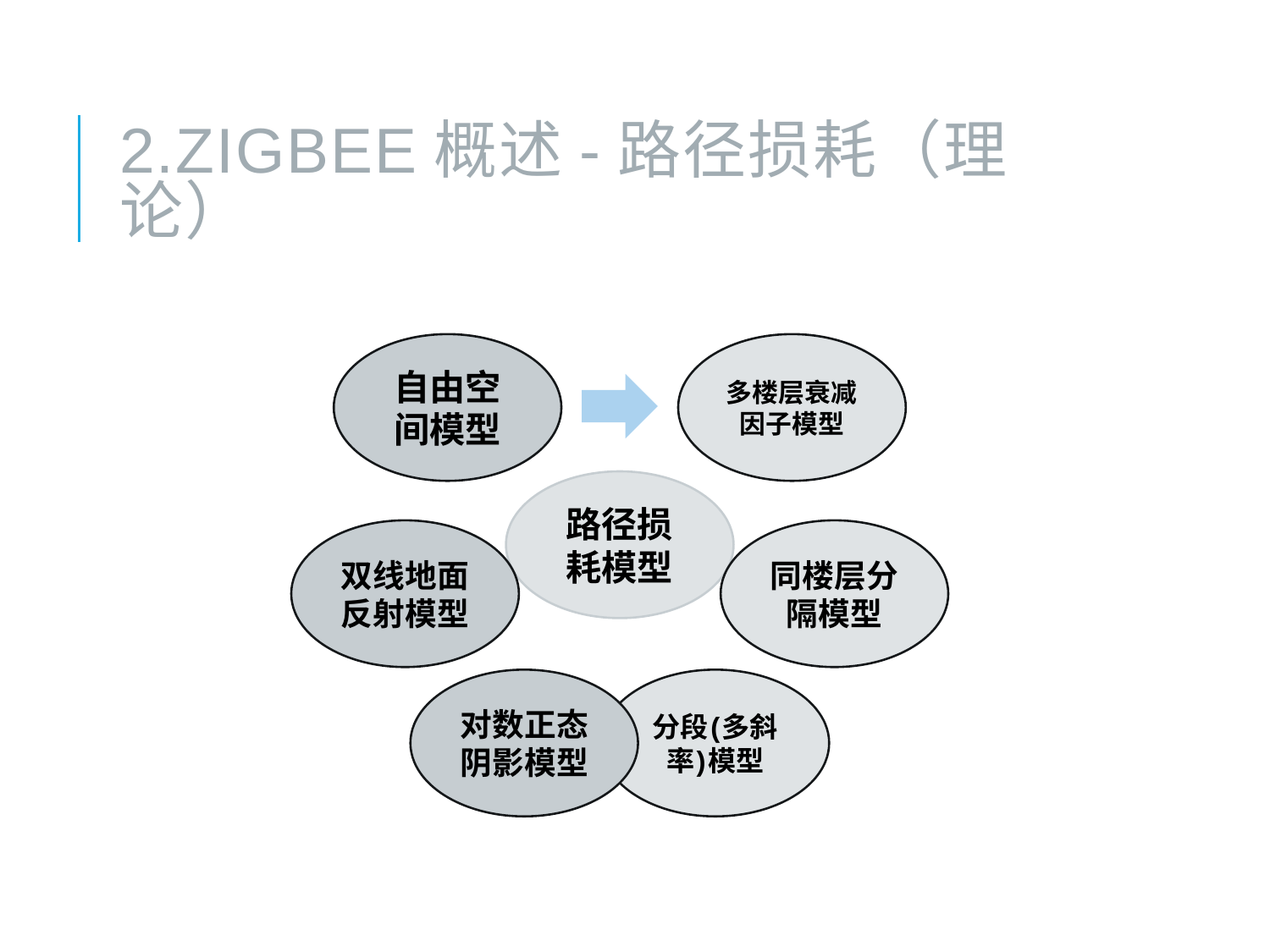

# 2.ZIGBEE概述-路径损耗（理论）

路径损耗模型
对数正态阴影模型
双线地面反射模型
自由空间模型
多楼层衰减因子模型
同楼层分隔模型
分段(多斜率)模型